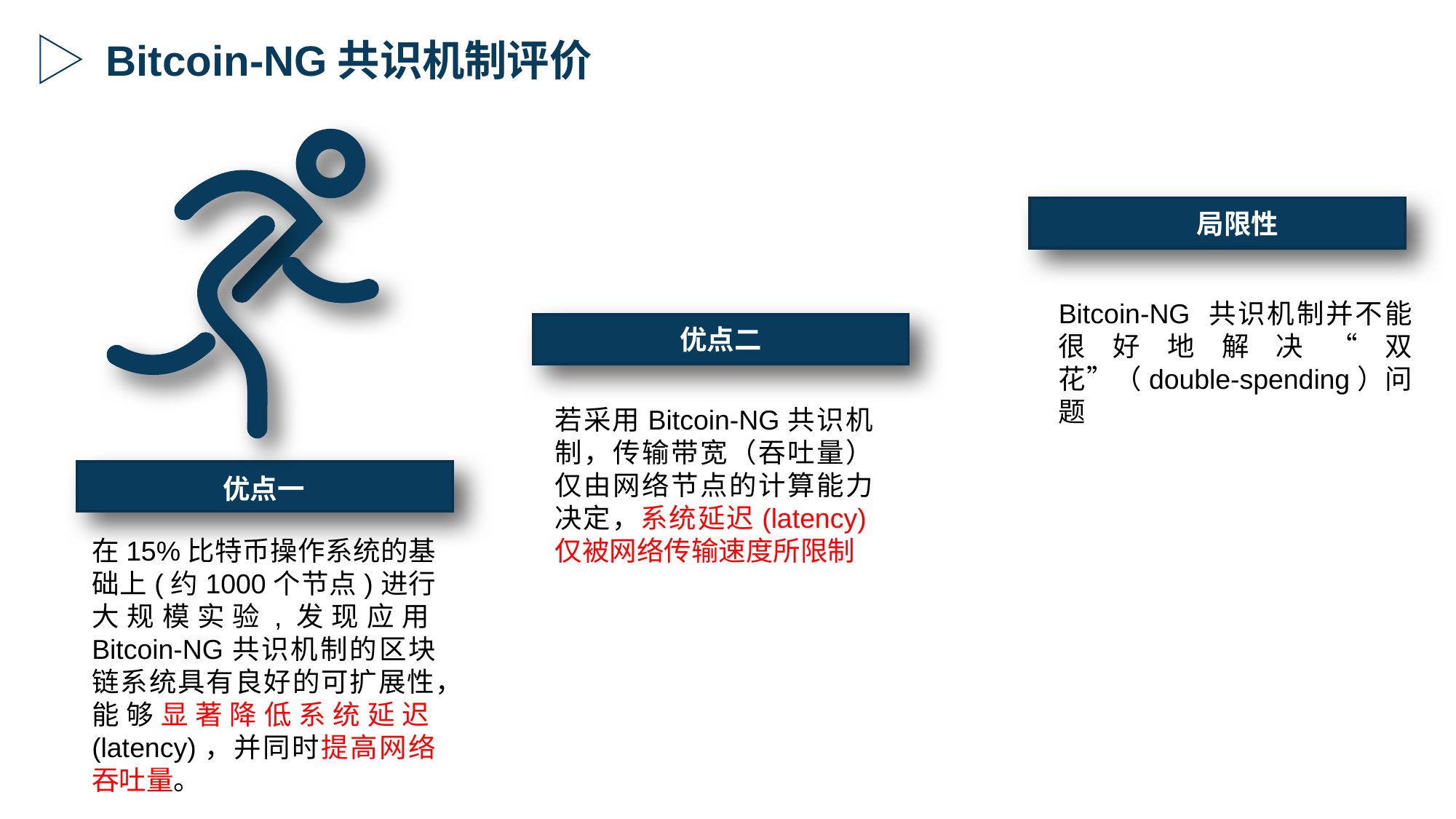

Bitcoin-NG共识机制评价

局限性

Bitcoin-NG 共识机制并不能很好地解决“双花”（double-spending）问题

优点二

若采用Bitcoin-NG共识机制，传输带宽（吞吐量）仅由网络节点的计算能力决定，系统延迟(latency)仅被网络传输速度所限制

优点一
在15%比特币操作系统的基础上(约1000个节点)进行大规模实验,发现应用Bitcoin-NG共识机制的区块链系统具有良好的可扩展性，能够显著降低系统延迟(latency)，并同时提高网络吞吐量。